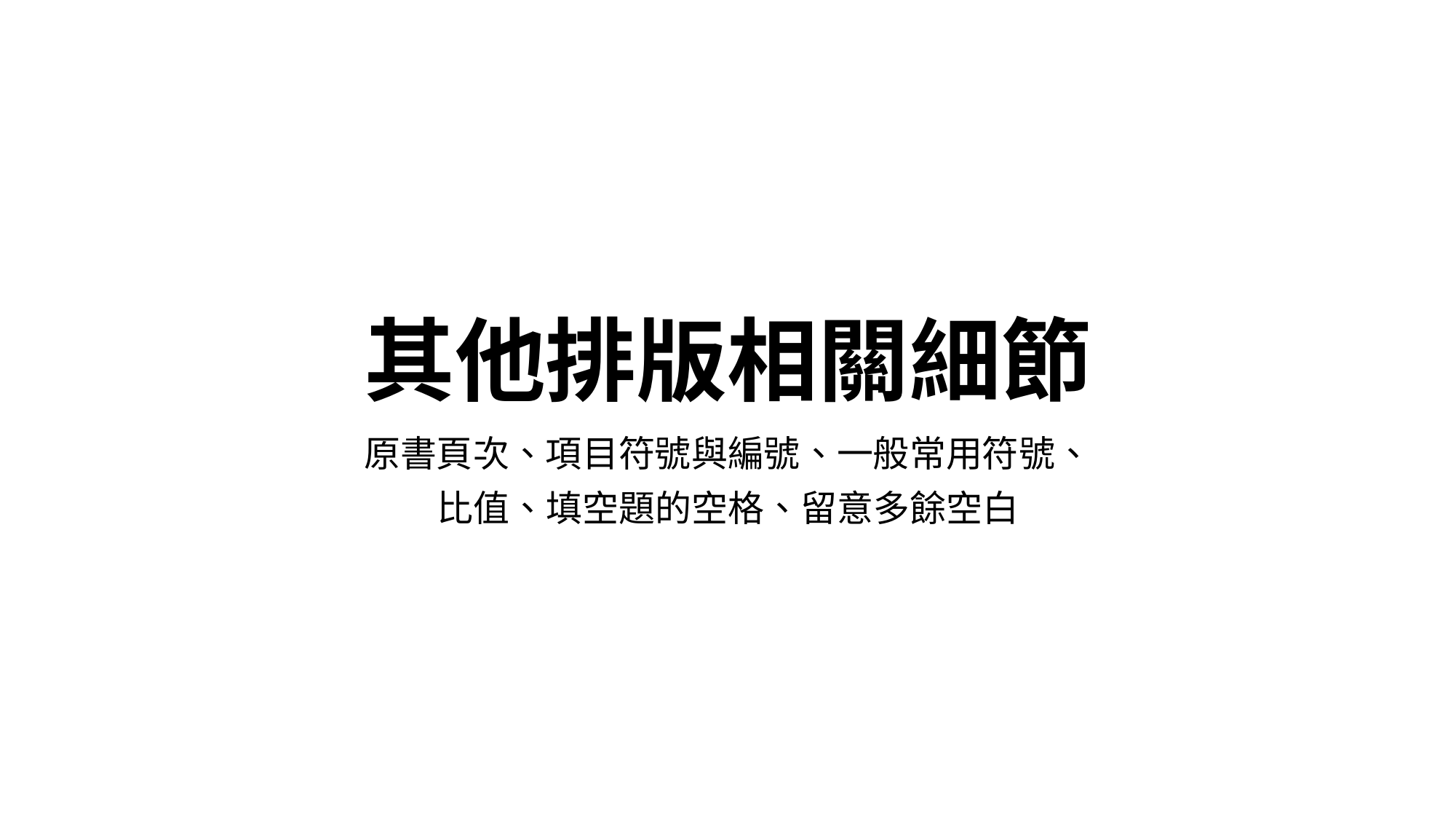

# 其他排版相關細節
原書頁次、項目符號與編號、一般常用符號、
比值、填空題的空格、留意多餘空白